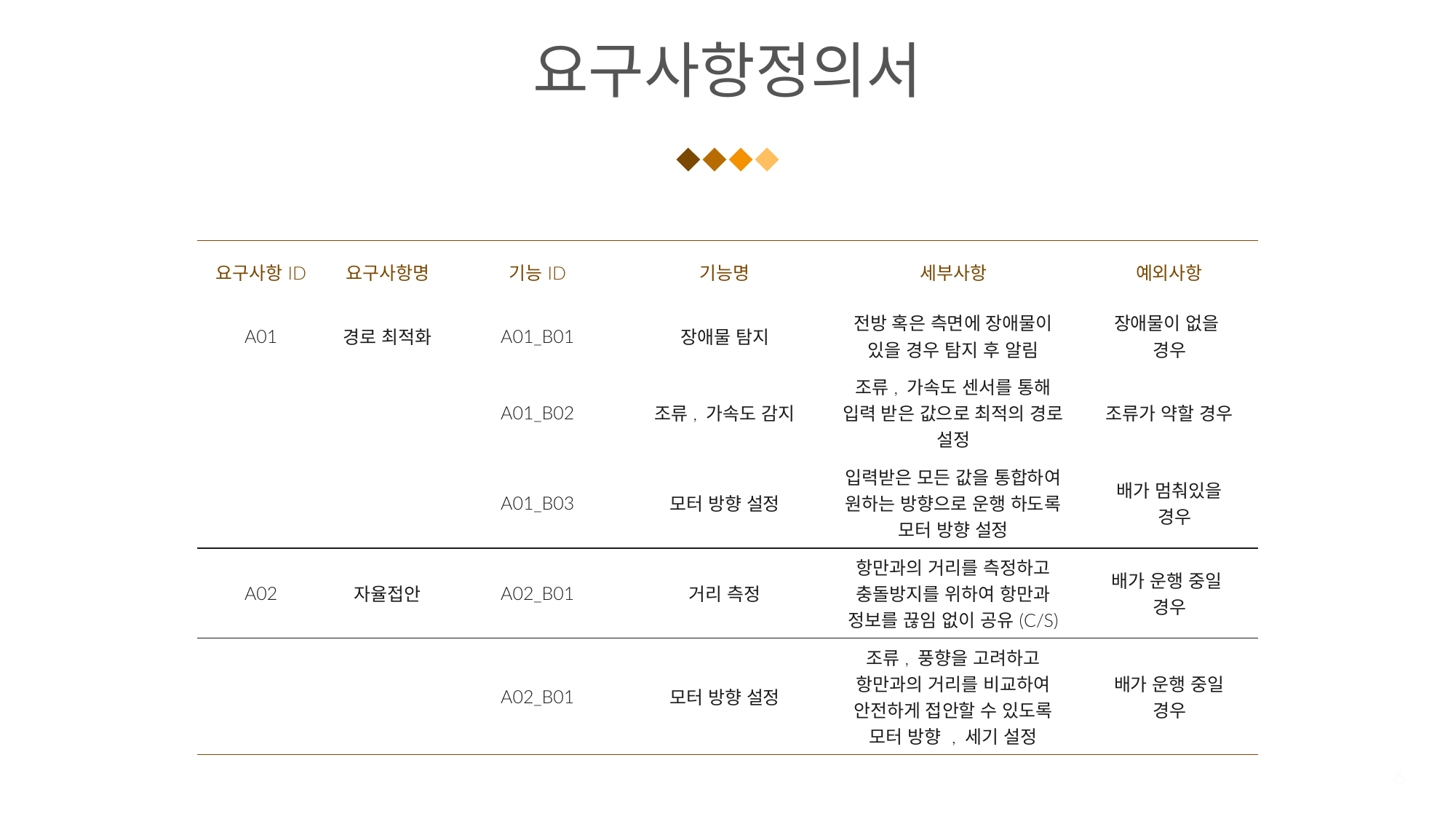

# 요구사항정의서
| 요구사항ID | 요구사항명 | 기능ID | 기능명 | 세부사항 | 예외사항 |
| --- | --- | --- | --- | --- | --- |
| A01 | 경로 최적화 | A01\_B01 | 장애물 탐지 | 전방 혹은 측면에 장애물이 있을 경우 탐지 후 알림 | 장애물이 없을 경우 |
|  |  | A01\_B02 | 조류, 가속도 감지 | 조류, 가속도 센서를 통해 입력 받은 값으로 최적의 경로 설정 | 조류가 약할 경우 |
|  |  | A01\_B03 | 모터 방향 설정 | 입력받은 모든 값을 통합하여 원하는 방향으로 운행 하도록 모터 방향 설정 | 배가 멈춰있을 경우 |
| A02 | 자율접안 | A02\_B01 | 거리 측정 | 항만과의 거리를 측정하고 충돌방지를 위하여 항만과 정보를 끊임 없이 공유(C/S) | 배가 운행 중일 경우 |
|  |  | A02\_B01 | 모터 방향 설정 | 조류, 풍향을 고려하고 항만과의 거리를 비교하여 안전하게 접안할 수 있도록 모터 방향 , 세기 설정 | 배가 운행 중일 경우 |
6